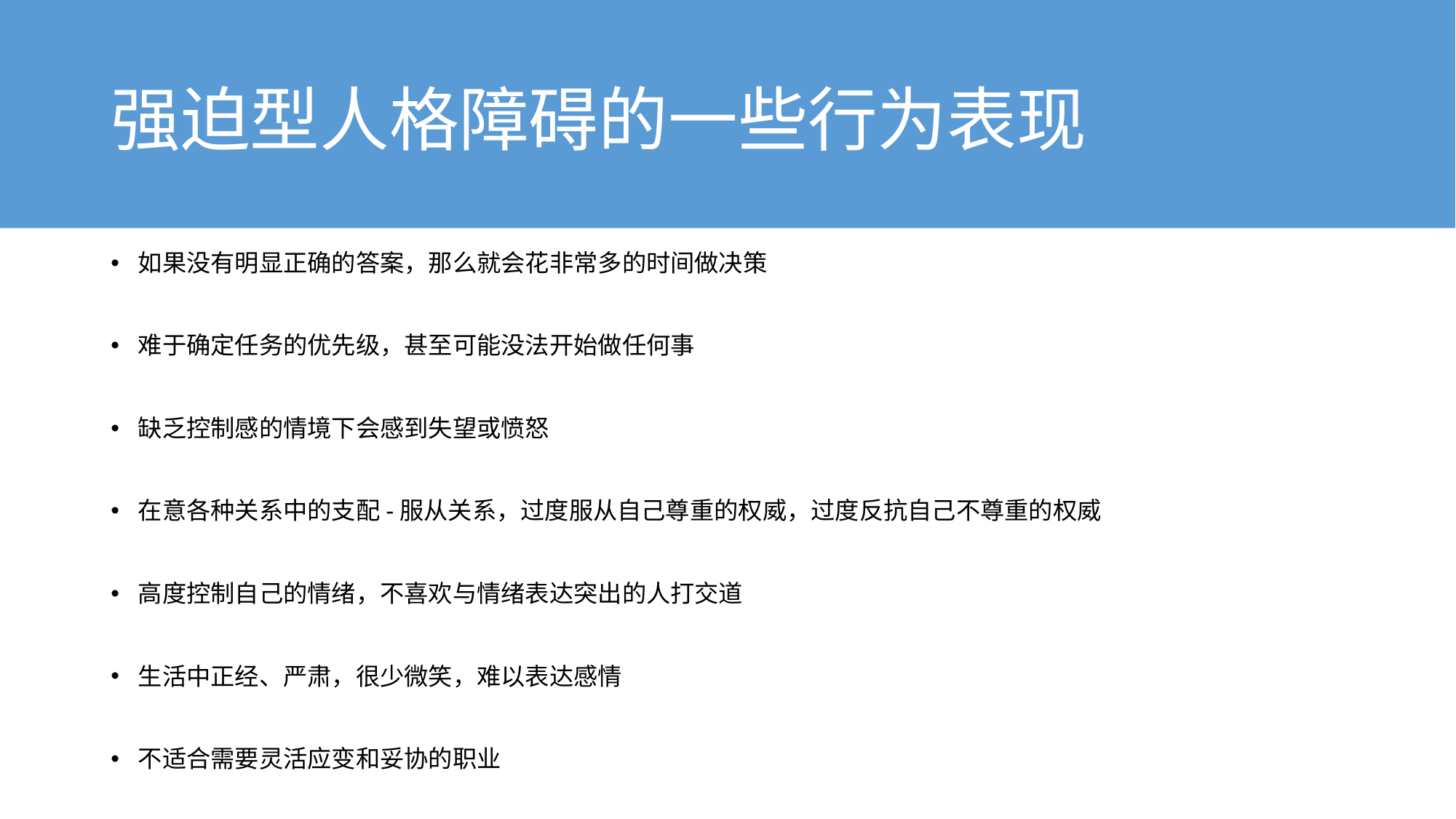

# 强迫型人格障碍的一些行为表现
如果没有明显正确的答案，那么就会花非常多的时间做决策

难于确定任务的优先级，甚至可能没法开始做任何事

缺乏控制感的情境下会感到失望或愤怒

在意各种关系中的支配-服从关系，过度服从自己尊重的权威，过度反抗自己不尊重的权威

高度控制自己的情绪，不喜欢与情绪表达突出的人打交道

生活中正经、严肃，很少微笑，难以表达感情

不适合需要灵活应变和妥协的职业